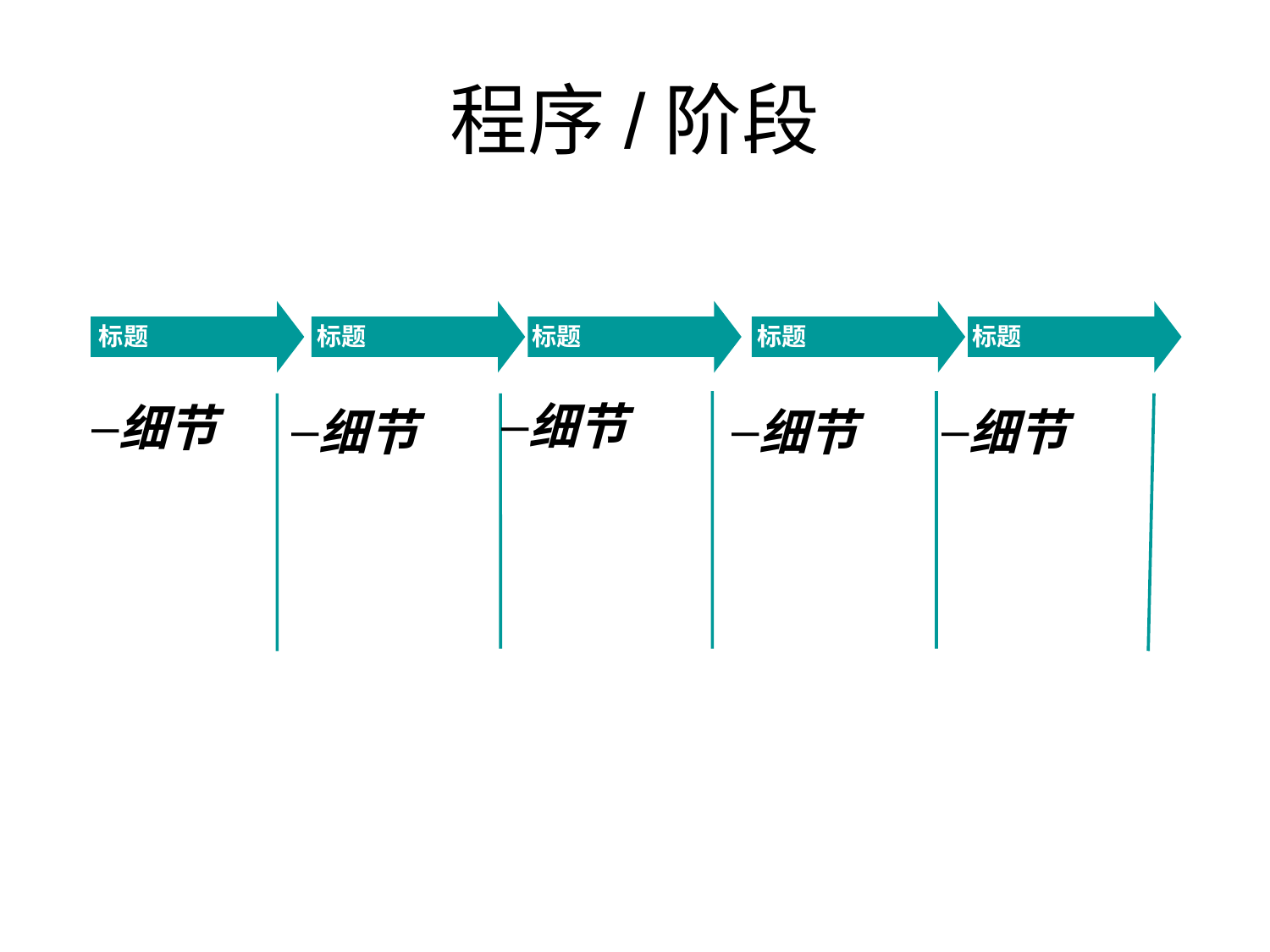

# 程序/阶段

标题
标题
标题
标题
标题

细节
细节
细节
细节
细节